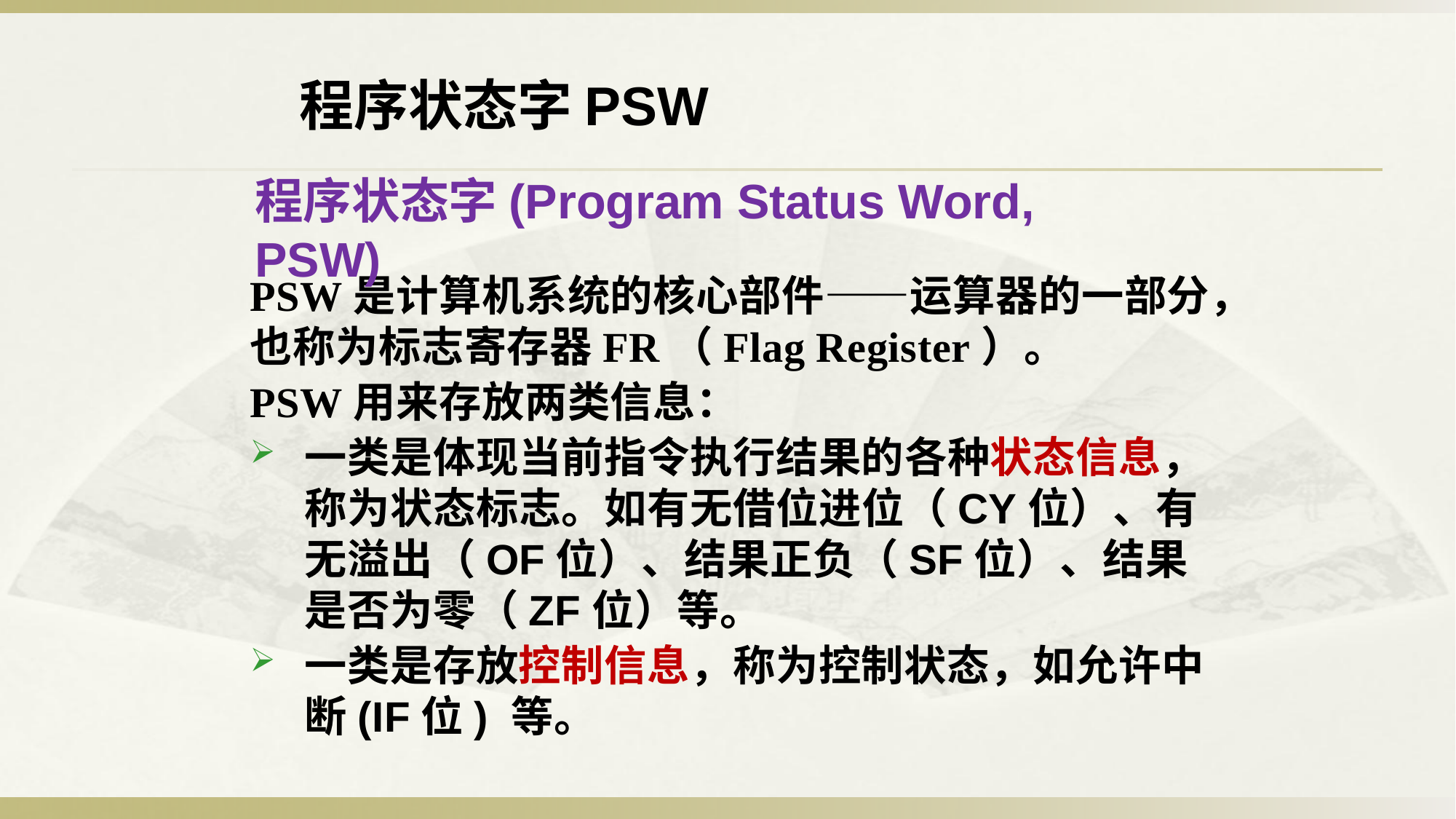

程序状态字PSW
程序状态字(Program Status Word, PSW)
PSW是计算机系统的核心部件——运算器的一部分，也称为标志寄存器FR（Flag Register）。
PSW用来存放两类信息：
一类是体现当前指令执行结果的各种状态信息，称为状态标志。如有无借位进位（CY位）、有无溢出（OF位）、结果正负（SF位）、结果是否为零（ZF位）等。
一类是存放控制信息，称为控制状态，如允许中断(IF位) 等。